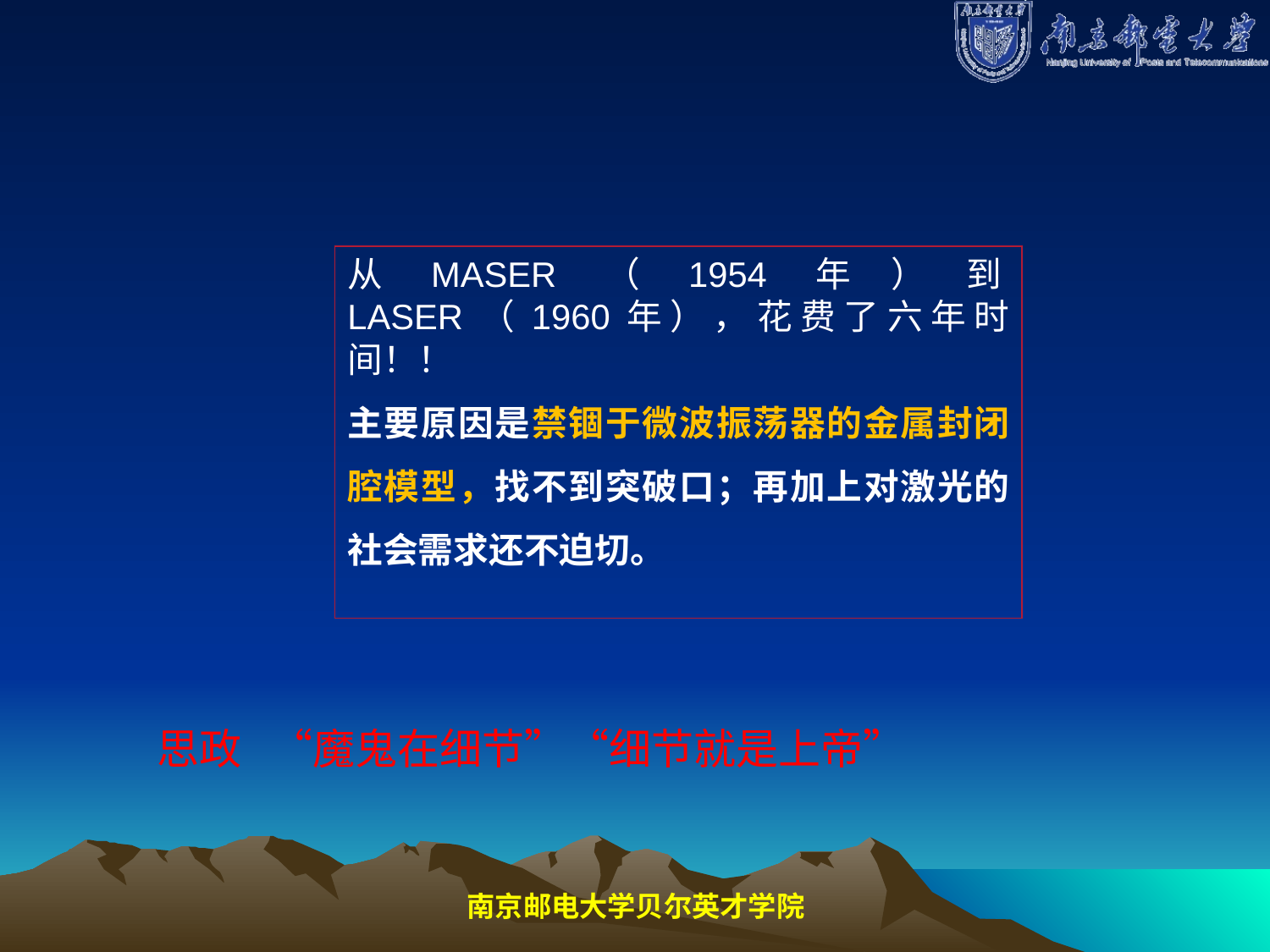

从MASER（1954年）到LASER（1960年），花费了六年时间！！
主要原因是禁锢于微波振荡器的金属封闭腔模型，找不到突破口；再加上对激光的社会需求还不迫切。

思政   “魔鬼在细节”“细节就是上帝”
南京邮电大学贝尔英才学院

45